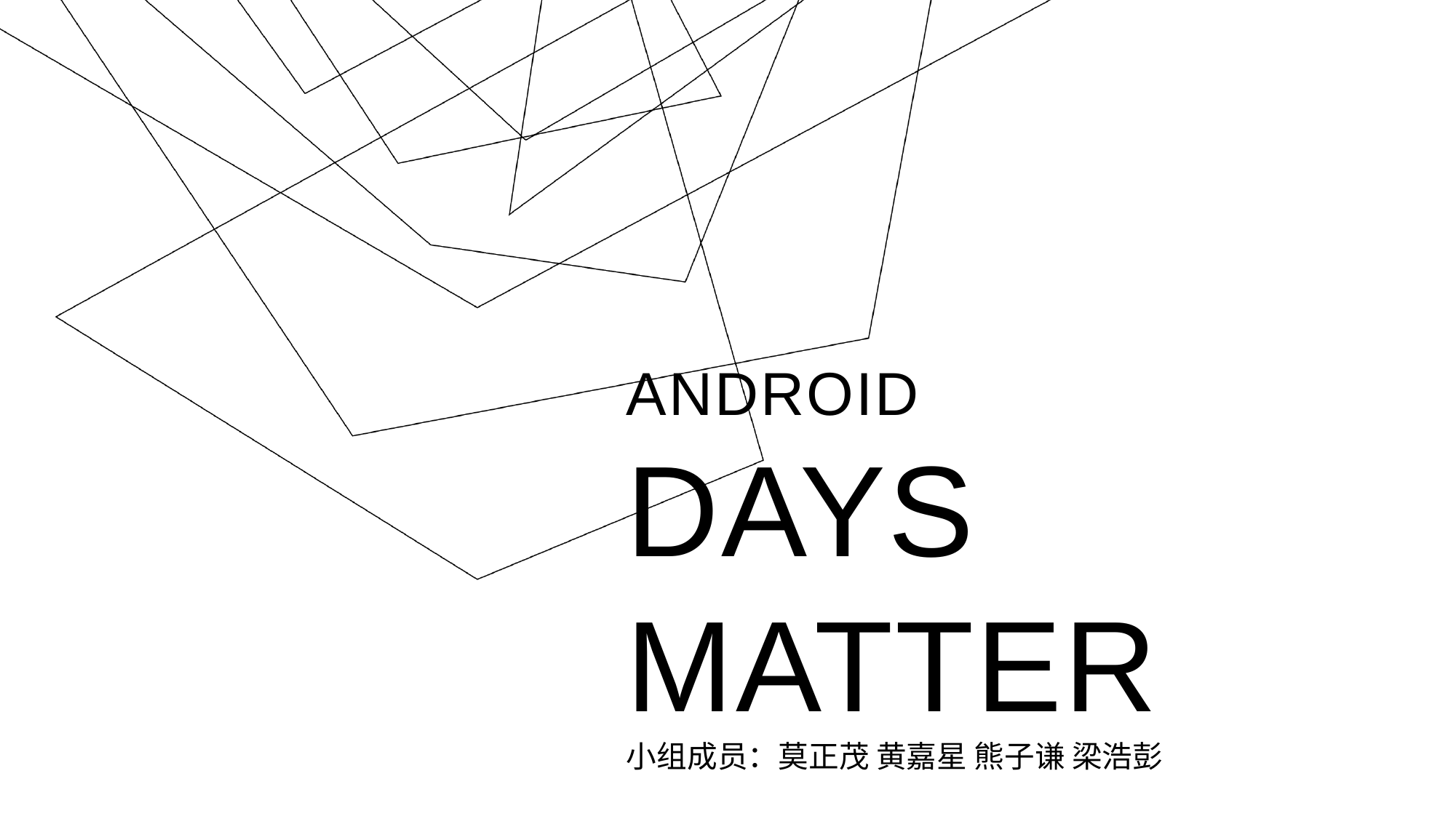

# Android DAYS MATTER 小组成员：莫正茂 黄嘉星 熊子谦 梁浩彭